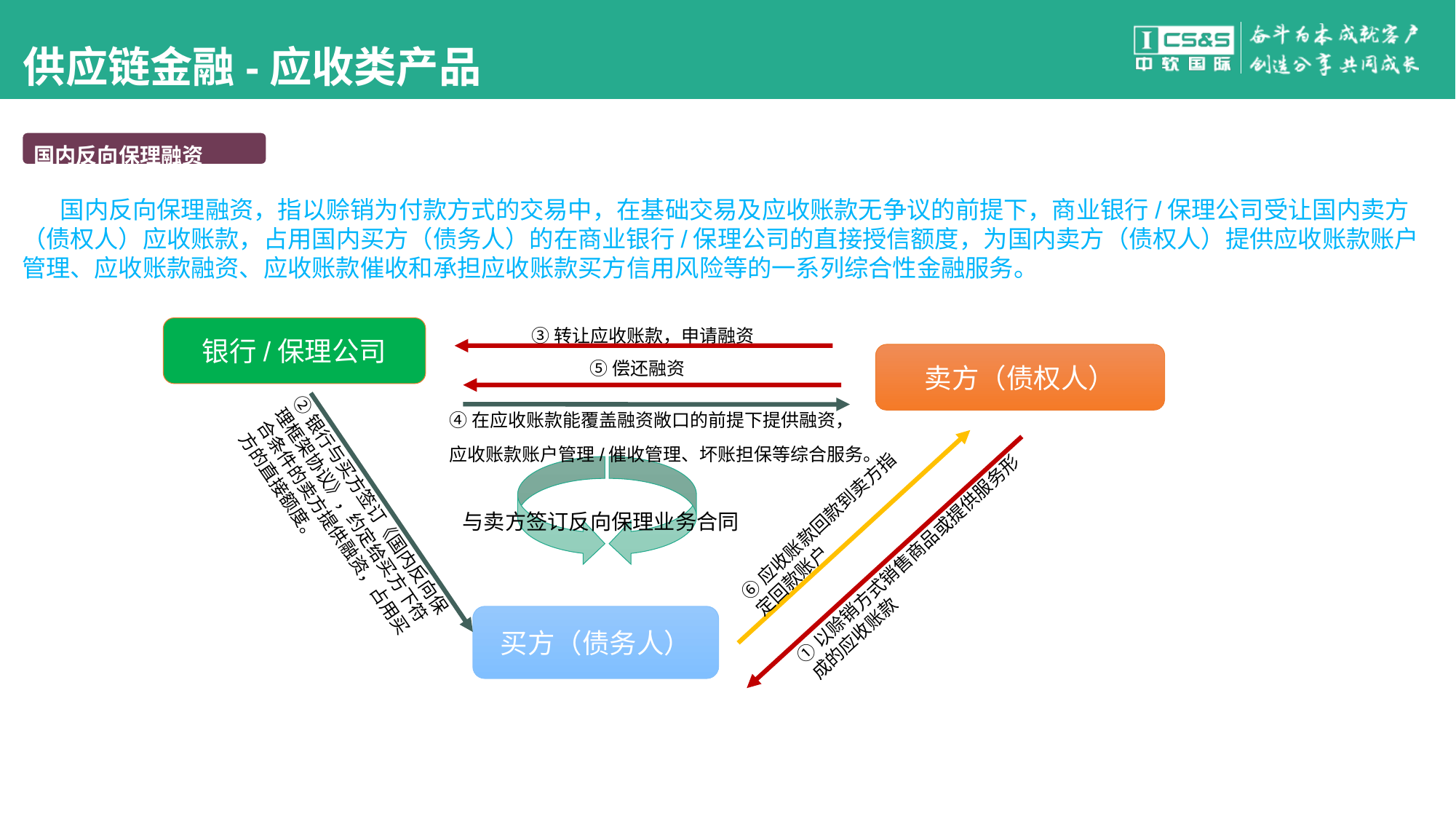

#
供应链金融-应收类产品
国内反向保理融资

      国内反向保理融资，指以赊销为付款方式的交易中，在基础交易及应收账款无争议的前提下，商业银行/保理公司受让国内卖方（债权人）应收账款，占用国内买方（债务人）的在商业银行/保理公司的直接授信额度，为国内卖方（债权人）提供应收账款账户管理、应收账款融资、应收账款催收和承担应收账款买方信用风险等的一系列综合性金融服务。
③转让应收账款，申请融资
银行/保理公司
⑤偿还融资
卖方（债权人）

④在应收账款能覆盖融资敞口的前提下提供融资，
应收账款账户管理/催收管理、坏账担保等综合服务。

②银行与买方签订《国内反向保理框架协议》，约定给买方下符合条件的卖方提供融资，占用买方的直接额度。
与卖方签订反向保理业务合同
⑥应收账款回款到卖方指定回款账户
①以赊销方式销售商品或提供服务形成的应收账款
买方（债务人）